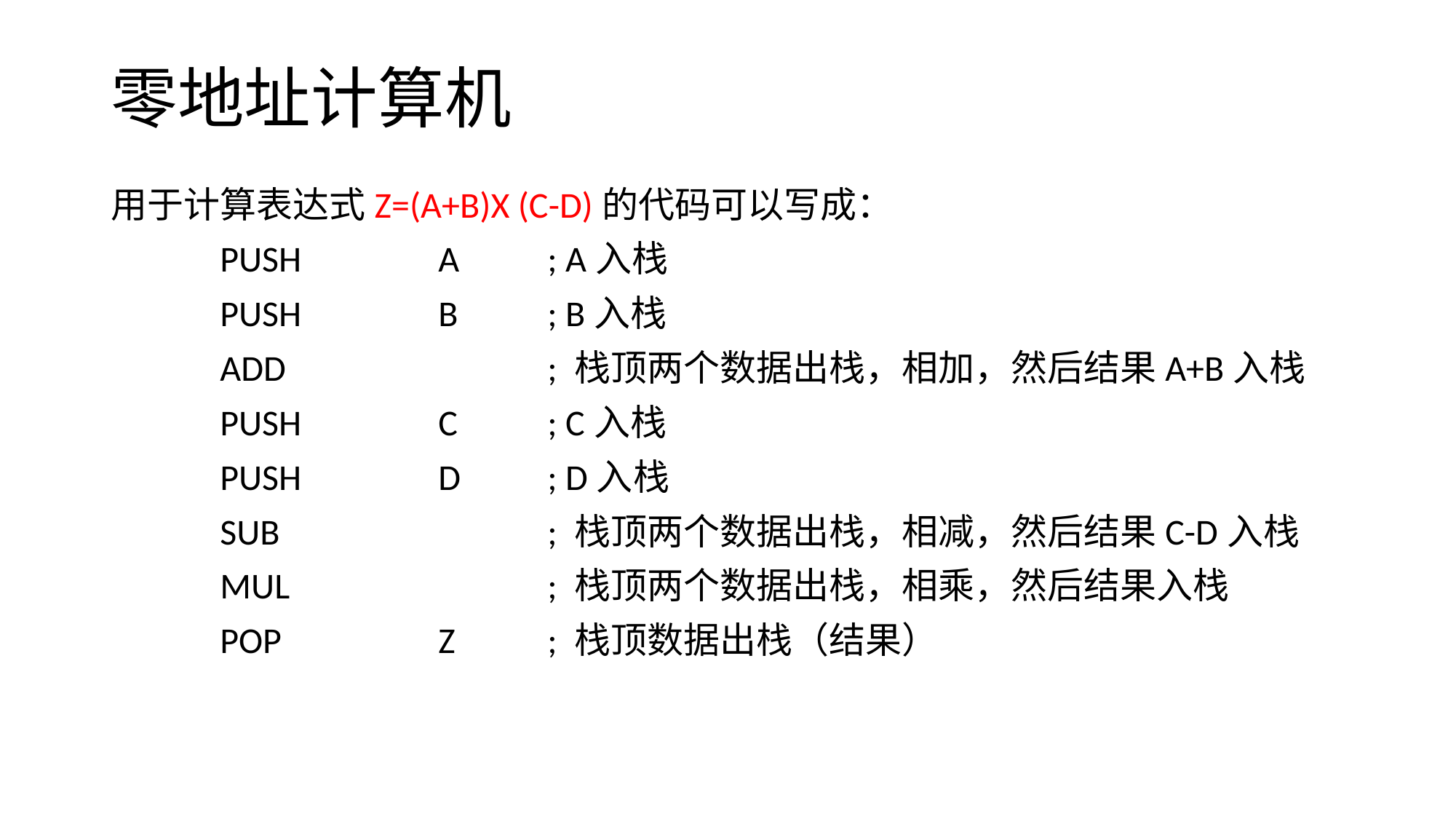

# 零地址计算机
用于计算表达式Z=(A+B)X (C-D)的代码可以写成：
	PUSH		A	; A入栈
	PUSH		B	; B入栈
	ADD			; 栈顶两个数据出栈，相加，然后结果A+B入栈
	PUSH		C	; C入栈
	PUSH		D	; D入栈
	SUB			; 栈顶两个数据出栈，相减，然后结果C-D入栈
	MUL			; 栈顶两个数据出栈，相乘，然后结果入栈
	POP		Z	; 栈顶数据出栈（结果）